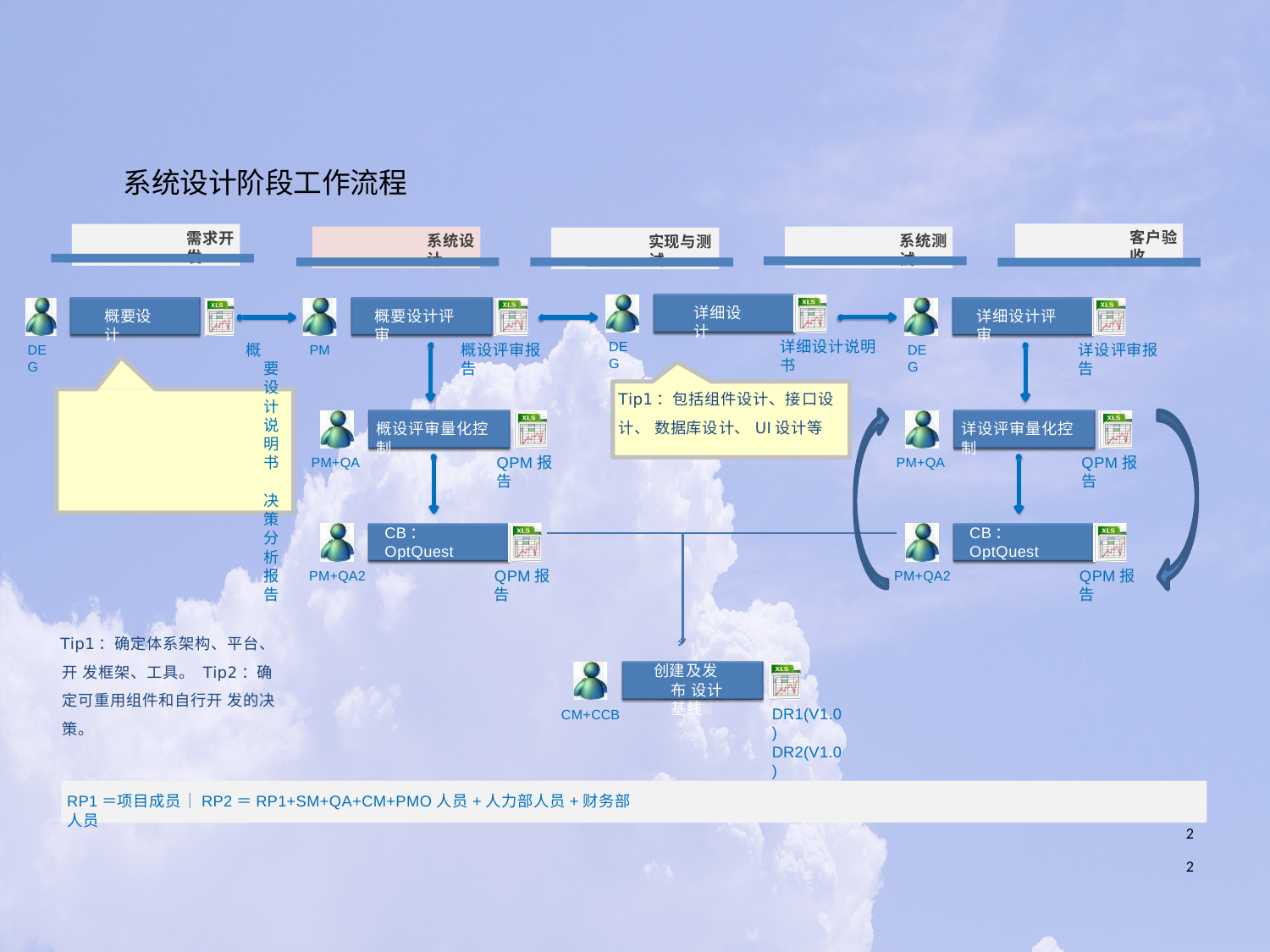

# 系统设计阶段工作流程
客户验收
需求开发
系统设计
系统测试
实现与测试

详细设计
概要设计
概要设计评审
详细设计评审

详细设计说明书
DEG
概要设计说明书 决策分析报告
Tip1：确定体系架构、平台、开 发框架、工具。 Tip2：确定可重用组件和自行开 发的决策。
概设评审报告
详设评审报告
DEG
PM
DEG

Tip1：包括组件设计、接口设计、 数据库设计、UI设计等

概设评审量化控制
详设评审量化控制
QPM报告
QPM报告
PM+QA
PM+QA

CB：OptQuest
CB：OptQuest

QPM报告
QPM报告
PM+QA2
PM+QA2

创建及发布 设计基线

DR1(V1.0)
DR2(V1.0)
基线发布报告
CM+CCB

RP1＝项目成员｜RP2＝RP1+SM+QA+CM+PMO人员+人力部人员+财务部人员
22